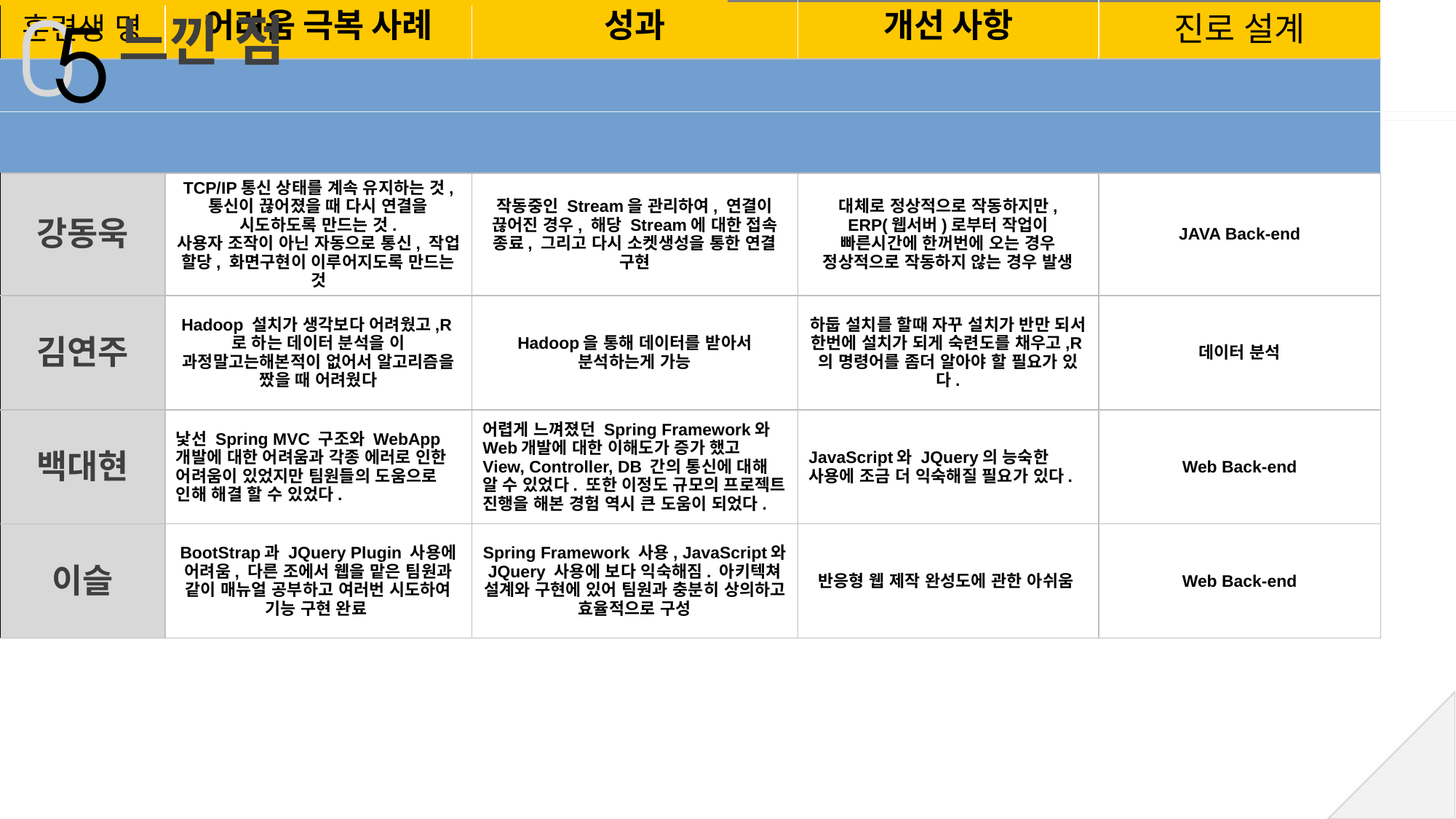

0

5
느낀 점
| 훈련생 명 | 어려움 극복 사례 | 성과 | 개선 사항 | 진로 설계 |
| --- | --- | --- | --- | --- |
|  |  |  |  |  |
| 강동욱 | TCP/IP통신 상태를 계속 유지하는 것, 통신이 끊어졌을 때 다시 연결을 시도하도록 만드는 것. 사용자 조작이 아닌 자동으로 통신, 작업 할당, 화면구현이 이루어지도록 만드는 것 | 작동중인 Stream을 관리하여, 연결이 끊어진 경우, 해당 Stream에 대한 접속 종료, 그리고 다시 소켓생성을 통한 연결 구현 | 대체로 정상적으로 작동하지만, ERP(웹서버)로부터 작업이 빠른시간에 한꺼번에 오는 경우 정상적으로 작동하지 않는 경우 발생 | JAVA Back-end |
| 김연주 | Hadoop 설치가 생각보다 어려웠고,R로 하는 데이터 분석을 이 과정말고는해본적이 없어서 알고리즘을 짰을 때 어려웠다 | Hadoop을 통해 데이터를 받아서 분석하는게 가능 | 하둡 설치를 할때 자꾸 설치가 반만 되서 한번에 설치가 되게 숙련도를 채우고,R의 명령어를 좀더 알아야 할 필요가 있다. | 데이터 분석 |
| 백대현 | 낯선 Spring MVC 구조와 WebApp개발에 대한 어려움과 각종 에러로 인한 어려움이 있었지만 팀원들의 도움으로 인해 해결 할 수 있었다. | 어렵게 느껴졌던 Spring Framework와 Web개발에 대한 이해도가 증가 했고 View, Controller, DB 간의 통신에 대해 알 수 있었다. 또한 이정도 규모의 프로젝트 진행을 해본 경험 역시 큰 도움이 되었다. | JavaScript와 JQuery의 능숙한 사용에 조금 더 익숙해질 필요가 있다. | Web Back-end |
| 이슬 | BootStrap과 JQuery Plugin 사용에 어려움, 다른 조에서 웹을 맡은 팀원과 같이 매뉴얼 공부하고 여러번 시도하여 기능 구현 완료 | Spring Framework 사용, JavaScript와 JQuery 사용에 보다 익숙해짐. 아키텍쳐 설계와 구현에 있어 팀원과 충분히 상의하고 효율적으로 구성 | 반응형 웹 제작 완성도에 관한 아쉬움 | Web Back-end |
| 최여진 | Multi Thread 제어에 어려움, java 기본서를 정독하여 객체지향적이고 효율적인 Thread 제어가 가능하게 되었다. | Multi Threading 환경 및 CAN 이해 네트워킹 프로그래밍 이해 | 하둡과 자바와의 연동 시 스프링에 대한 이해가 부족해서 에러를 해결하는데에 어려움을 겪었다. 스프링 MVC 패턴 을 | 자동차 업계 SW 개발 or Web Back-end |